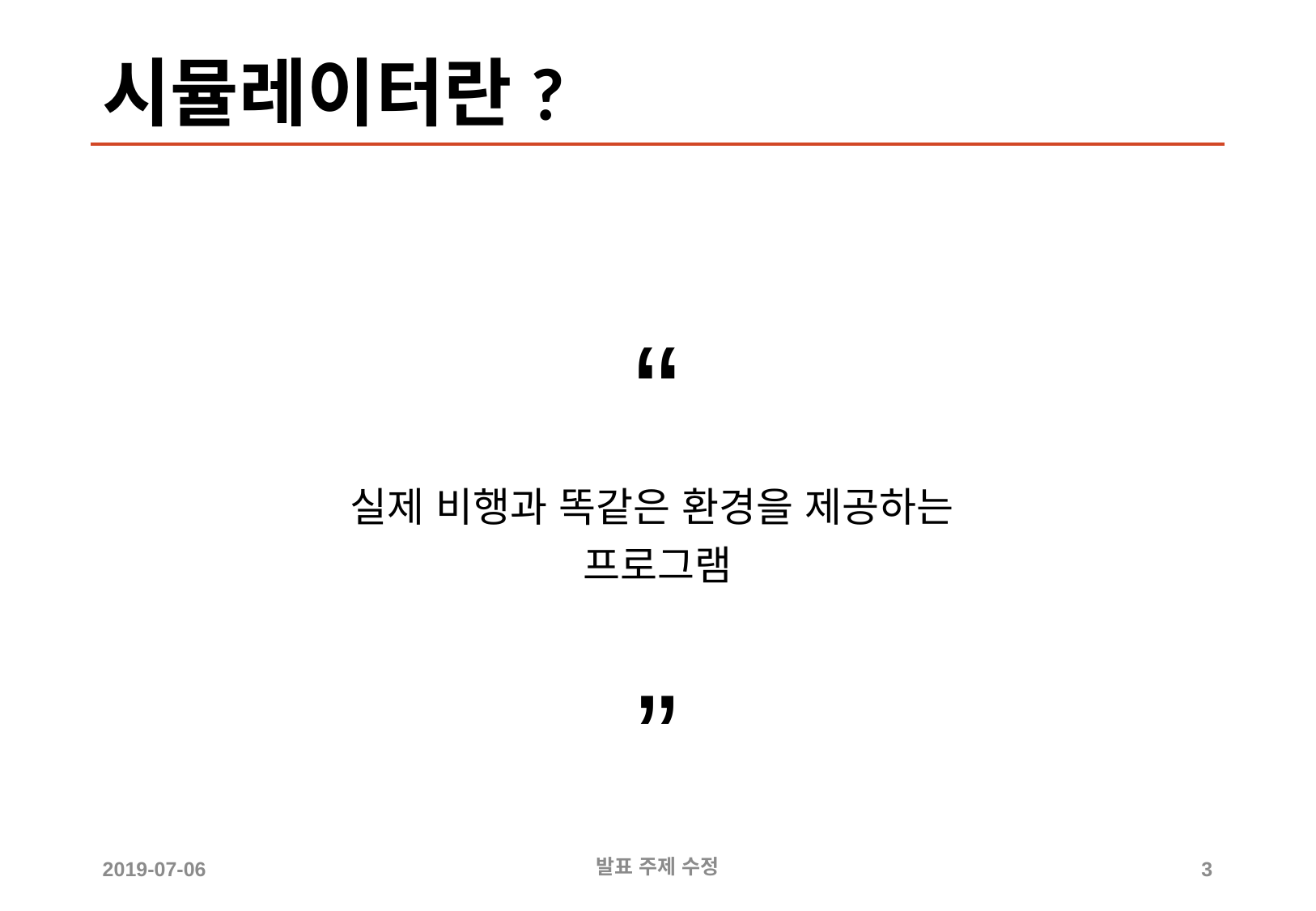

# 시뮬레이터란?

“
실제 비행과 똑같은 환경을 제공하는
프로그램

”
2019-07-06
발표 주제 수정
3